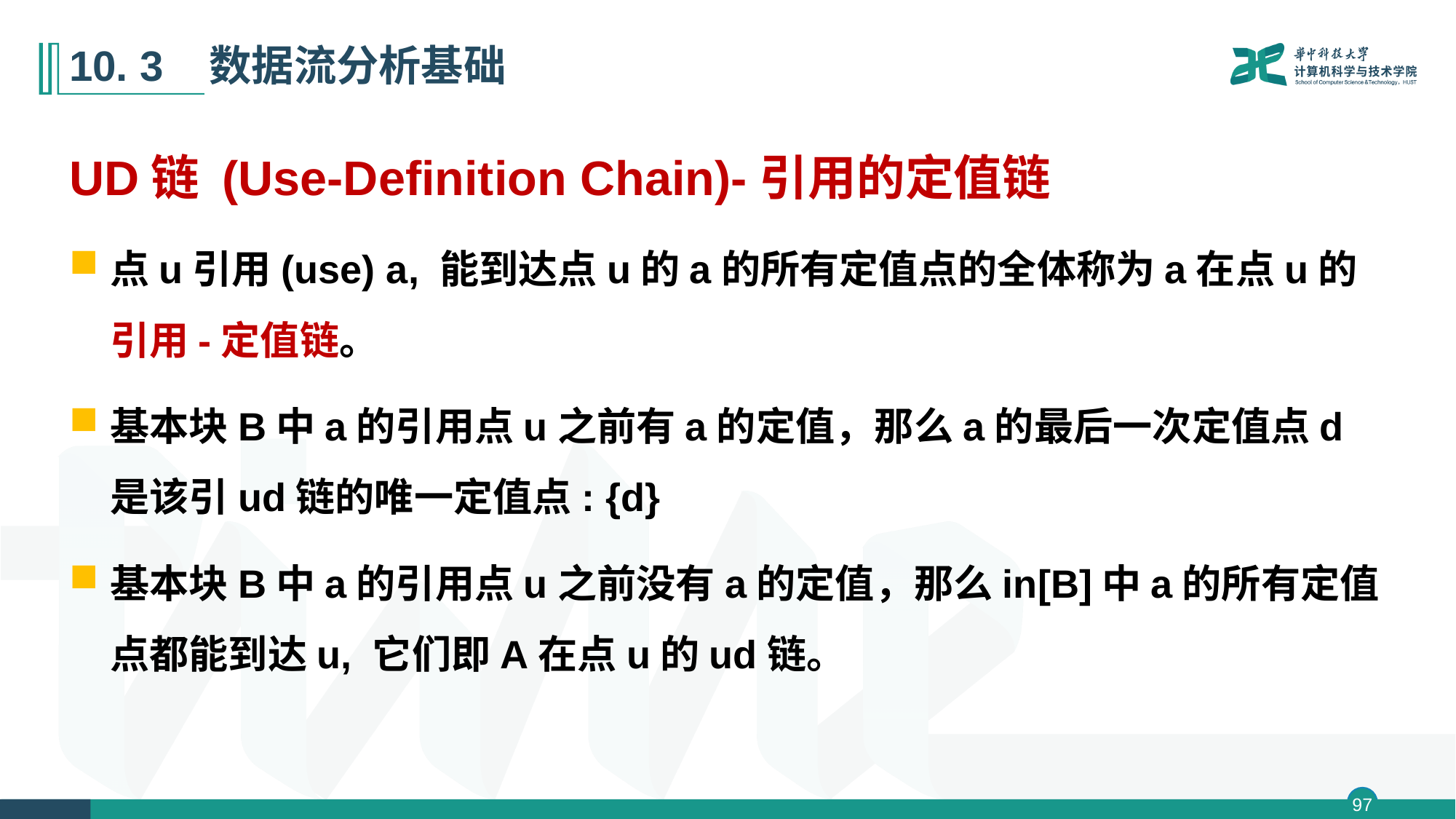

# 10. 3   数据流分析基础
UD链 (Use-Definition Chain)-引用的定值链
点u引用(use) a, 能到达点u的a的所有定值点的全体称为a在点u的引用-定值链。
基本块B中a的引用点u之前有a的定值，那么a的最后一次定值点d是该引ud链的唯一定值点: {d}
基本块B中a的引用点u之前没有a的定值，那么in[B]中a的所有定值点都能到达u, 它们即A在点u的ud链。